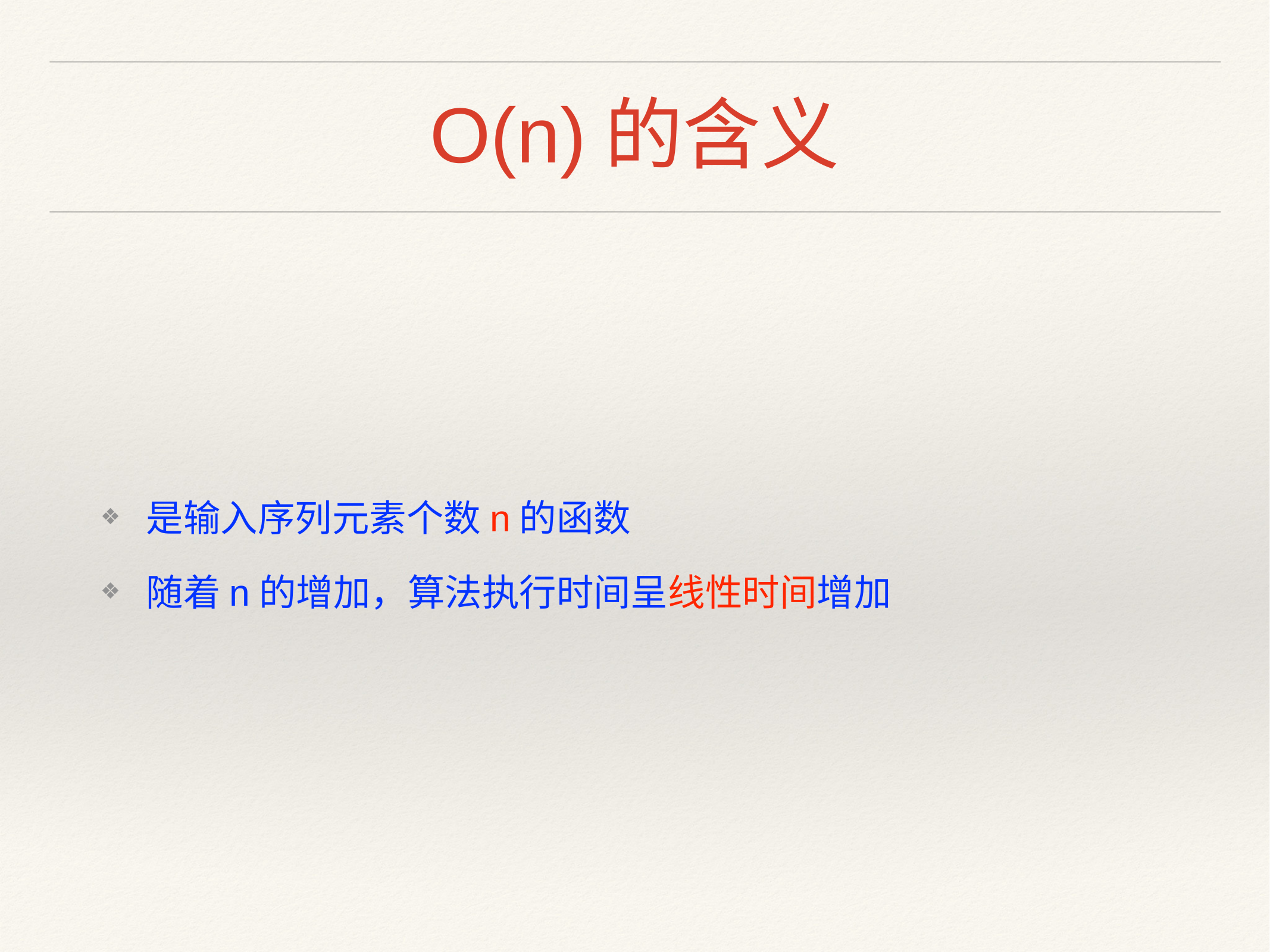

# O(n)的含义
是输入序列元素个数n的函数
随着n的增加，算法执行时间呈线性时间增加